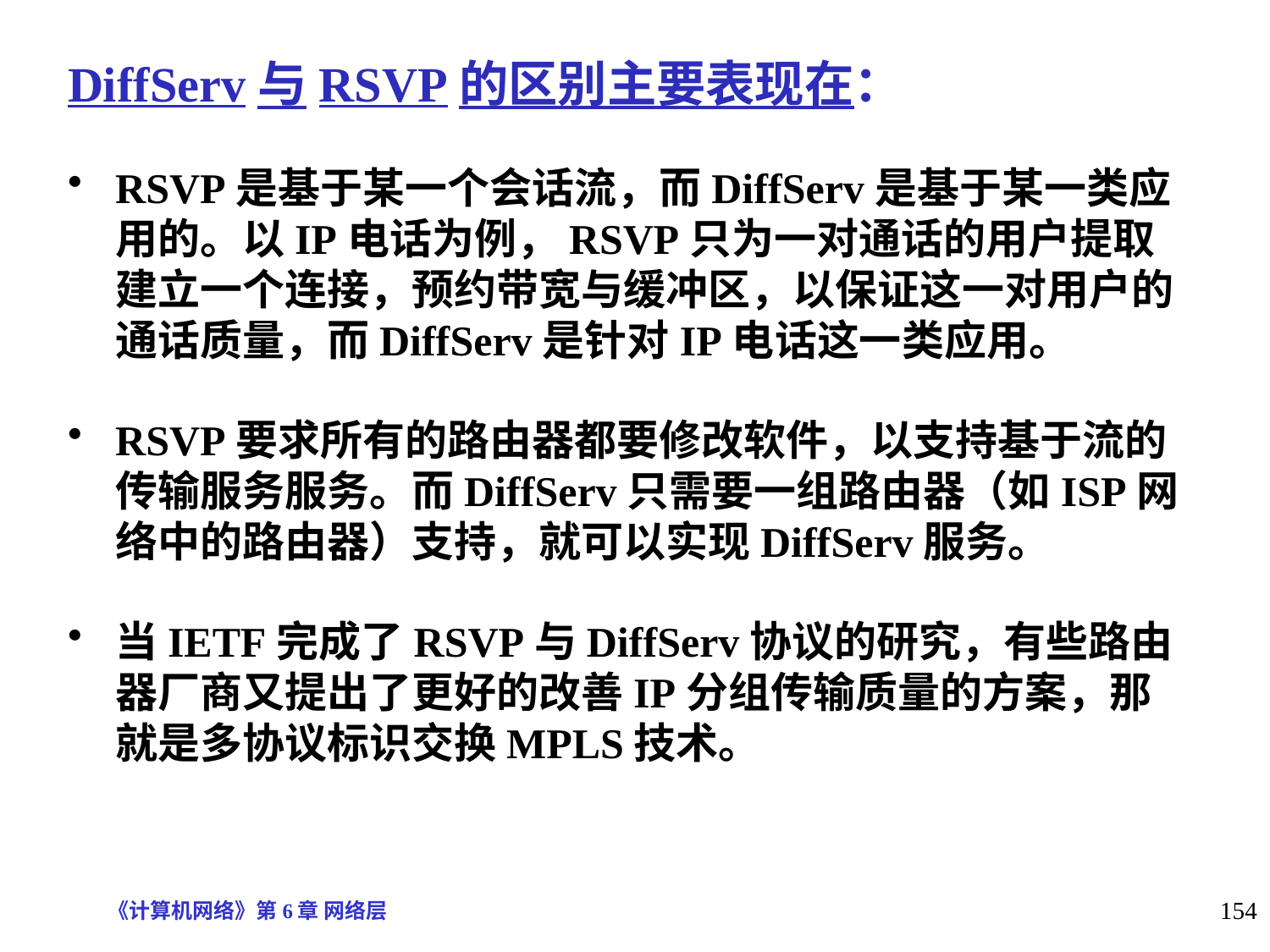

DiffServ与RSVP的区别主要表现在：

RSVP是基于某一个会话流，而DiffServ是基于某一类应用的。以IP电话为例，RSVP只为一对通话的用户提取建立一个连接，预约带宽与缓冲区，以保证这一对用户的通话质量，而DiffServ是针对IP电话这一类应用。

RSVP要求所有的路由器都要修改软件，以支持基于流的传输服务服务。而DiffServ只需要一组路由器（如ISP网络中的路由器）支持，就可以实现DiffServ服务。

当IETF完成了RSVP与DiffServ协议的研究，有些路由器厂商又提出了更好的改善IP分组传输质量的方案，那就是多协议标识交换MPLS技术。

《计算机网络》第6章 网络层
154